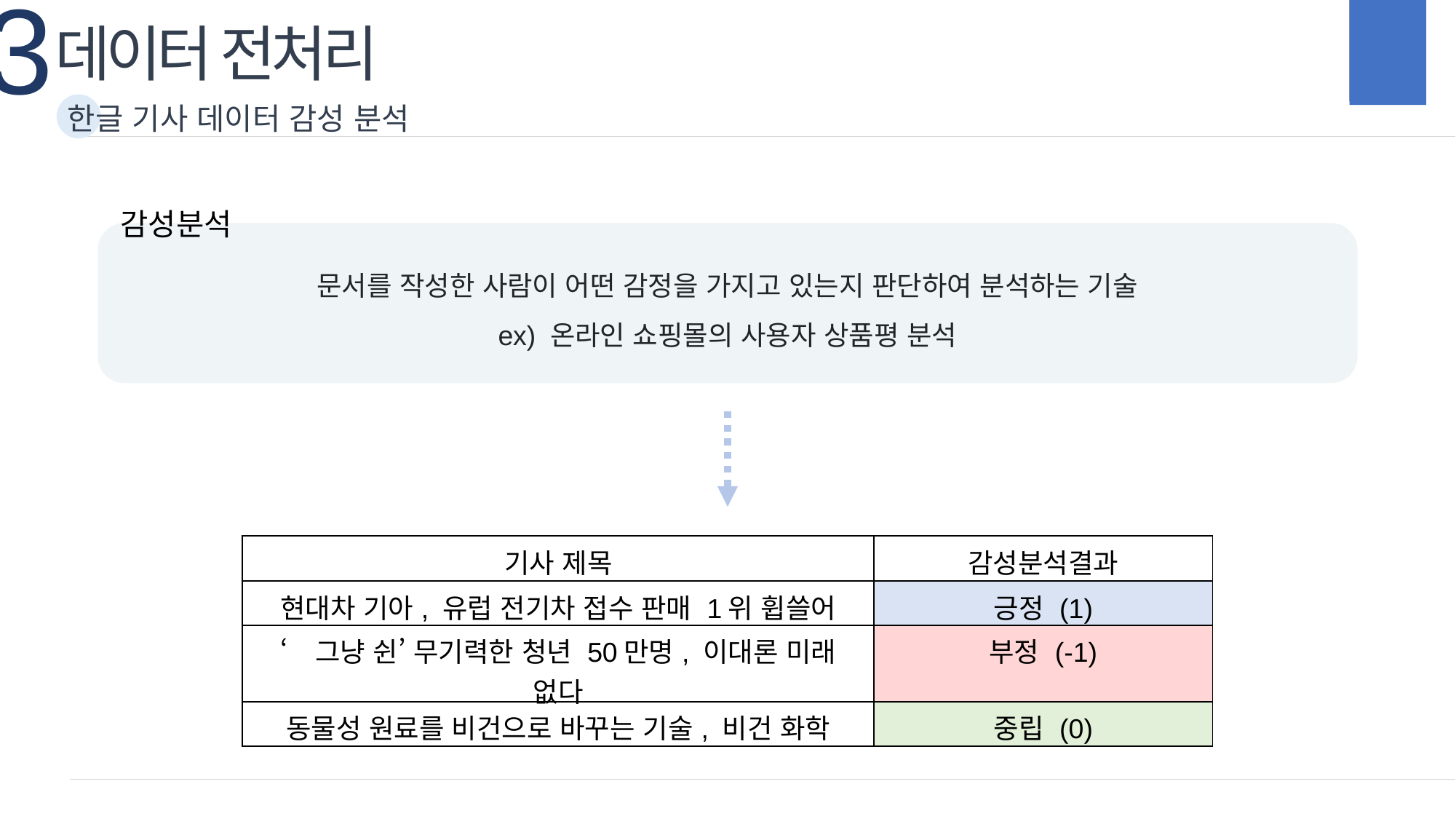

3

데이터 전처리

한글 기사 데이터 감성 분석
감성분석

문서를 작성한 사람이 어떤 감정을 가지고 있는지 판단하여 분석하는 기술
ex) 온라인 쇼핑몰의 사용자 상품평 분석
| 기사 제목 | 감성분석결과 |
| --- | --- |
| 현대차 기아, 유럽 전기차 접수 판매 1위 휩쓸어 | 긍정 (1) |
| ‘그냥 쉰’ 무기력한 청년 50만명, 이대론 미래 없다 | 부정 (-1) |
| 동물성 원료를 비건으로 바꾸는 기술, 비건 화학 | 중립 (0) |